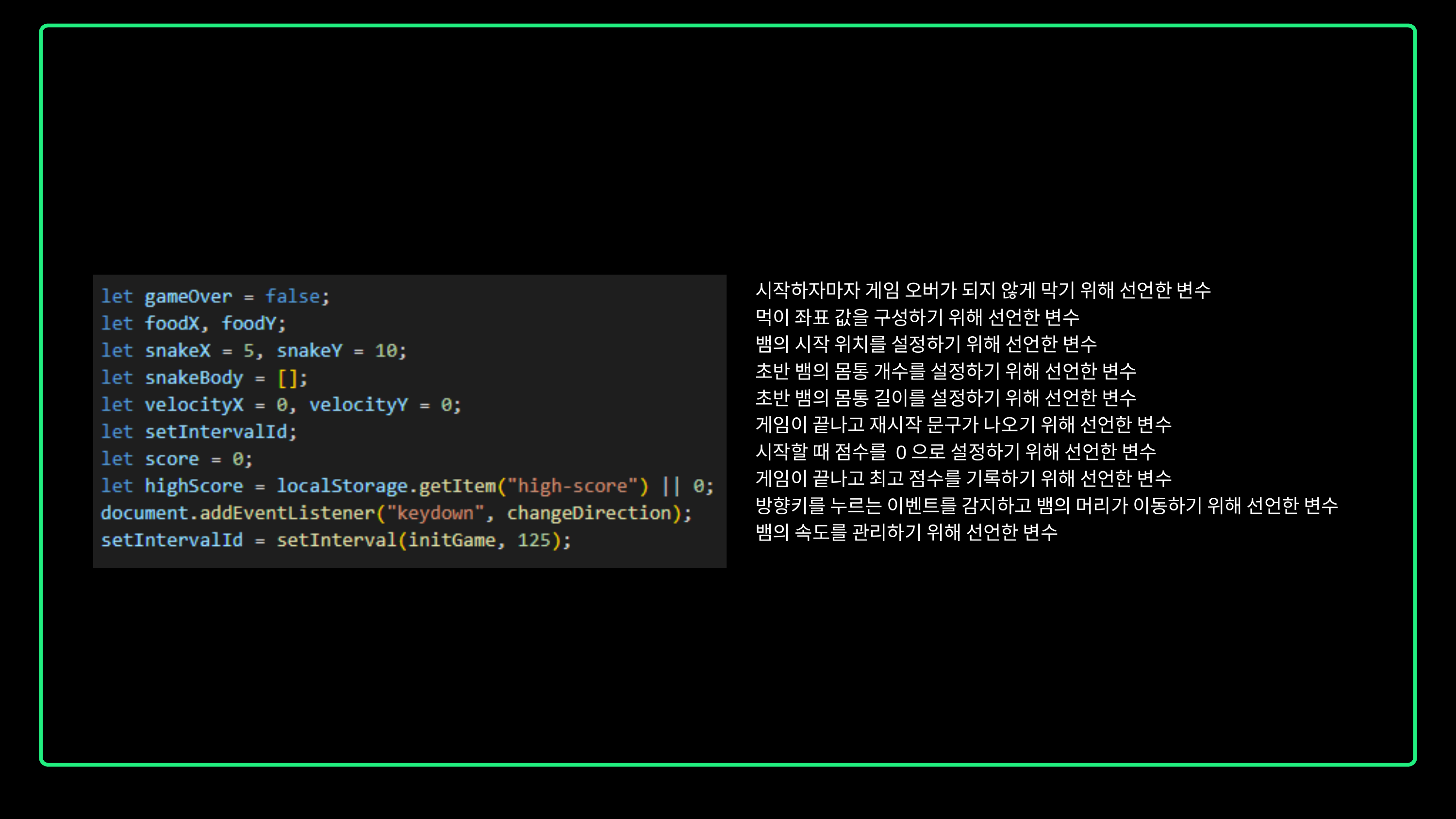

시작하자마자 게임 오버가 되지 않게 막기 위해 선언한 변수
먹이 좌표 값을 구성하기 위해 선언한 변수
뱀의 시작 위치를 설정하기 위해 선언한 변수
초반 뱀의 몸통 개수를 설정하기 위해 선언한 변수
초반 뱀의 몸통 길이를 설정하기 위해 선언한 변수
게임이 끝나고 재시작 문구가 나오기 위해 선언한 변수
시작할 때 점수를 0으로 설정하기 위해 선언한 변수
게임이 끝나고 최고 점수를 기록하기 위해 선언한 변수
방향키를 누르는 이벤트를 감지하고 뱀의 머리가 이동하기 위해 선언한 변수
뱀의 속도를 관리하기 위해 선언한 변수